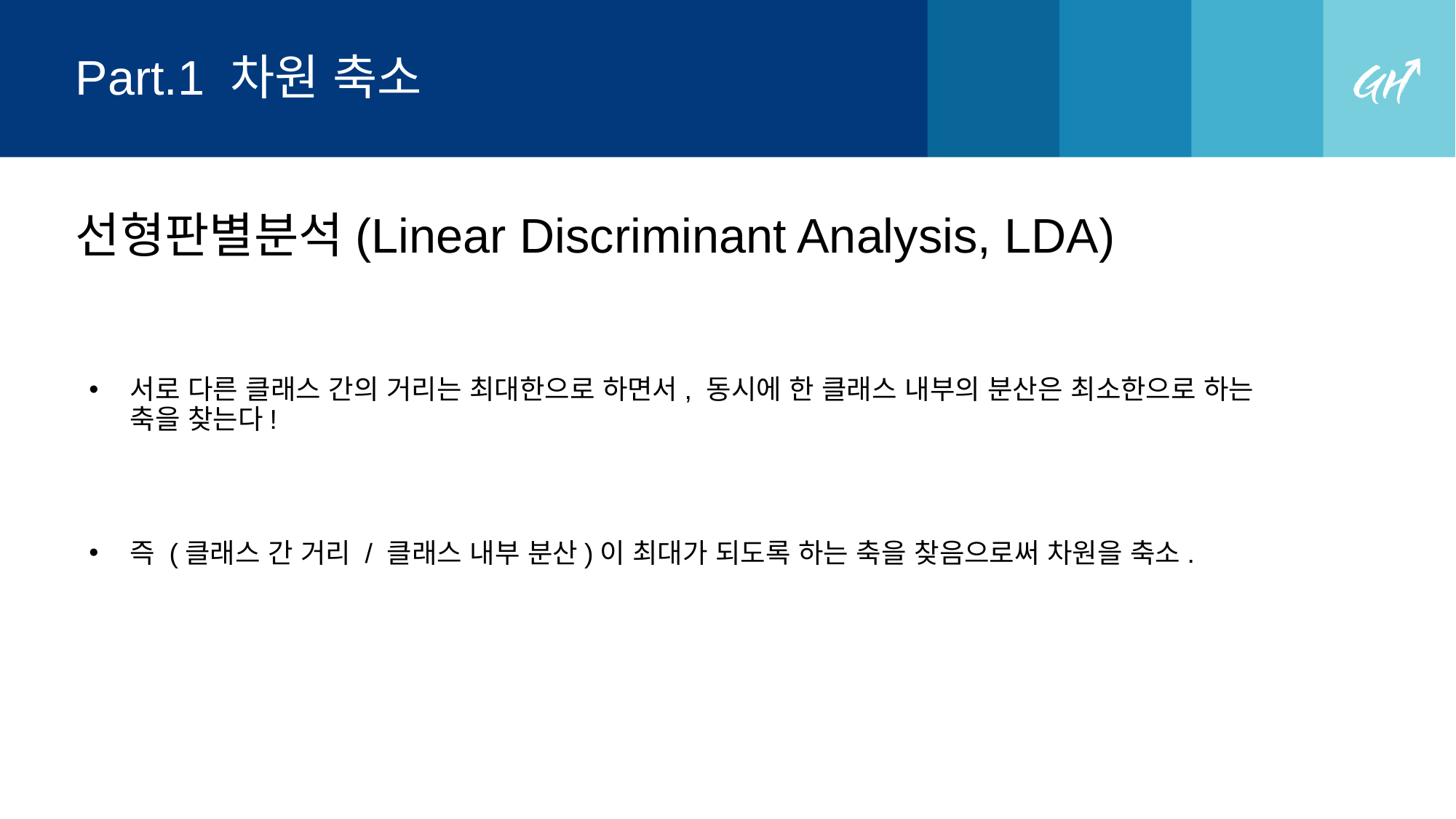

# Part.1 차원 축소
선형판별분석(Linear Discriminant Analysis, LDA)
서로 다른 클래스 간의 거리는 최대한으로 하면서, 동시에 한 클래스 내부의 분산은 최소한으로 하는 축을 찾는다!

즉 (클래스 간 거리 / 클래스 내부 분산)이 최대가 되도록 하는 축을 찾음으로써 차원을 축소.